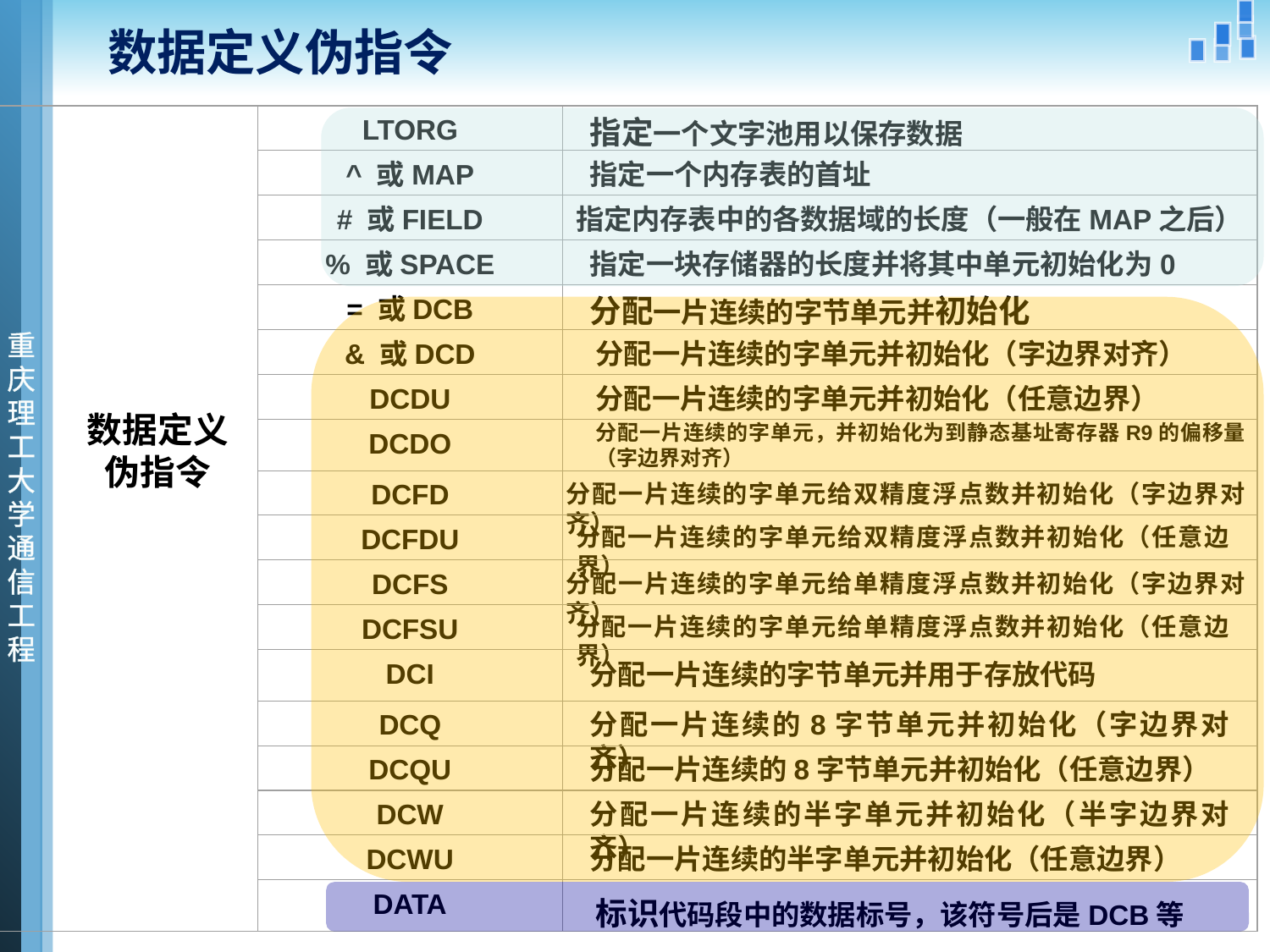

# 数据定义伪指令

数据定义
伪指令

LTORG

指定一个文字池用以保存数据

^ 或MAP

指定一个内存表的首址

# 或FIELD

指定内存表中的各数据域的长度（一般在MAP之后）

% 或SPACE

指定一块存储器的长度并将其中单元初始化为0

= 或DCB

分配一片连续的字节单元并初始化

分配一片连续的字节单元并用于存放代码

& 或DCD

分配一片连续的字单元并初始化（字边界对齐）

DCDU

分配一片连续的字单元并初始化（任意边界）

分配一片连续的字单元，并初始化为到静态基址寄存器R9的偏移量（字边界对齐）

DCDO

DCFD

分配一片连续的字单元给双精度浮点数并初始化（字边界对齐）
分配一片连续的字单元给单精度浮点数并初始化（字边界对齐）

DCFDU

分配一片连续的字单元给双精度浮点数并初始化（任意边界）

分配一片连续的字单元给单精度浮点数并初始化（任意边界）

DCFS

DCFSU

DCI

DCQ

分配一片连续的8字节单元并初始化（字边界对齐）

DCQU

分配一片连续的8字节单元并初始化（任意边界）

DCW

分配一片连续的半字单元并初始化（半字边界对齐）

DCWU

分配一片连续的半字单元并初始化（任意边界）

DATA

标识代码段中的数据标号，该符号后是DCB等